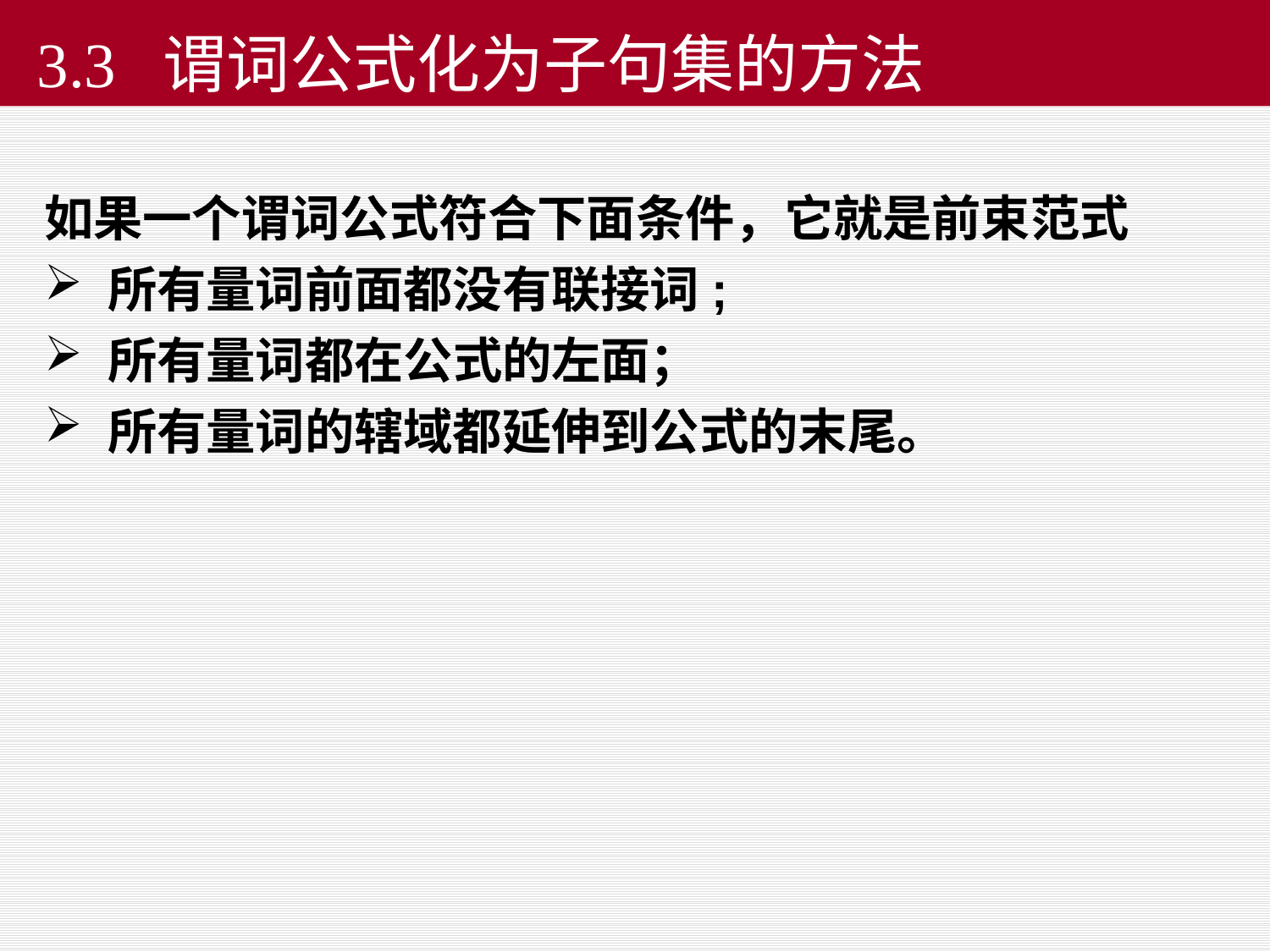

3.3  谓词公式化为子句集的方法
如果一个谓词公式符合下面条件，它就是前束范式
所有量词前面都没有联接词;
所有量词都在公式的左面；
所有量词的辖域都延伸到公式的末尾。